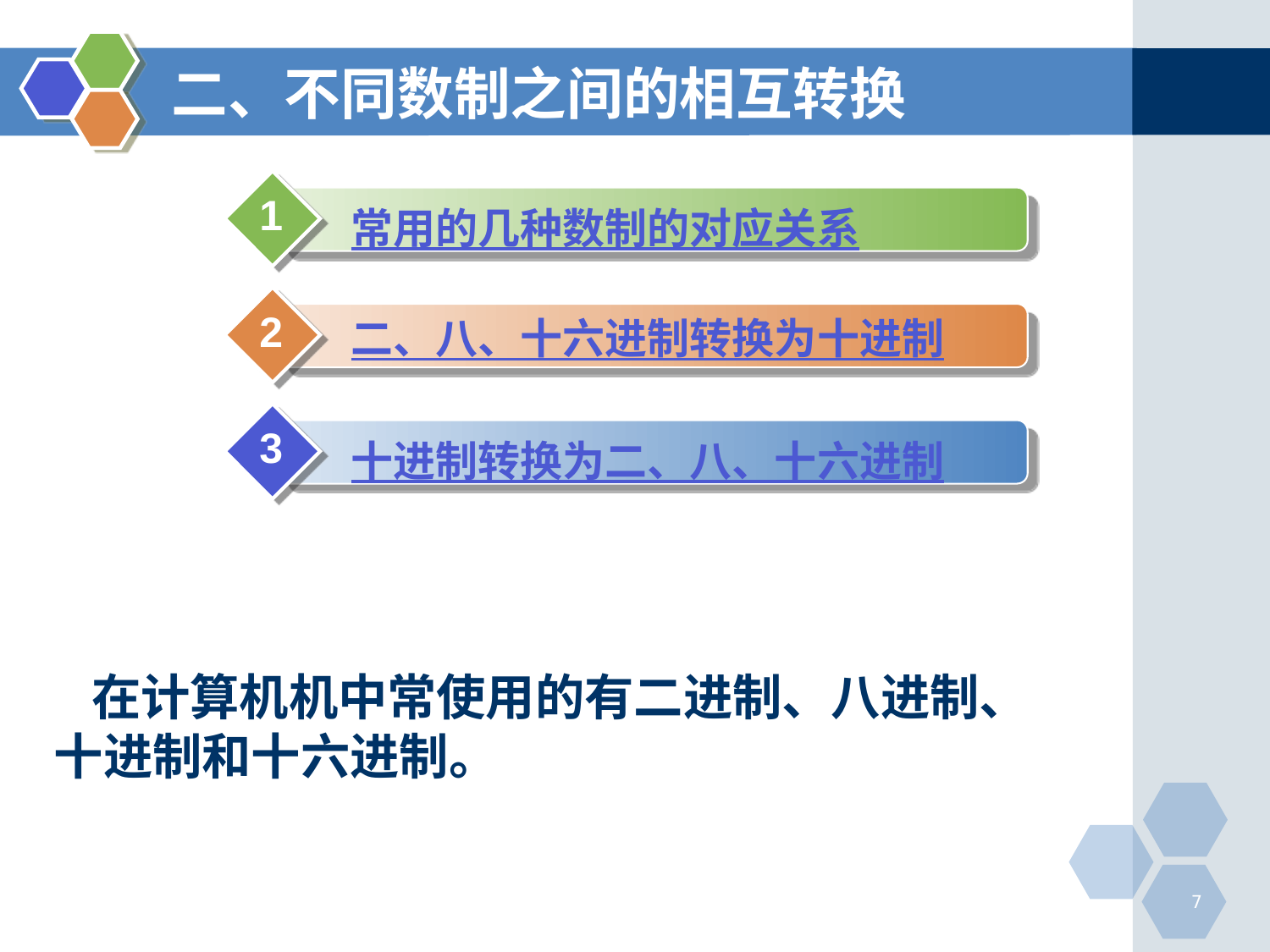

# 二、不同数制之间的相互转换

1

  常用的几种数制的对应关系

2

  二、八、十六进制转换为十进制

3

  十进制转换为二、八、十六进制
在计算机机中常使用的有二进制、八进制、十进制和十六进制。
7